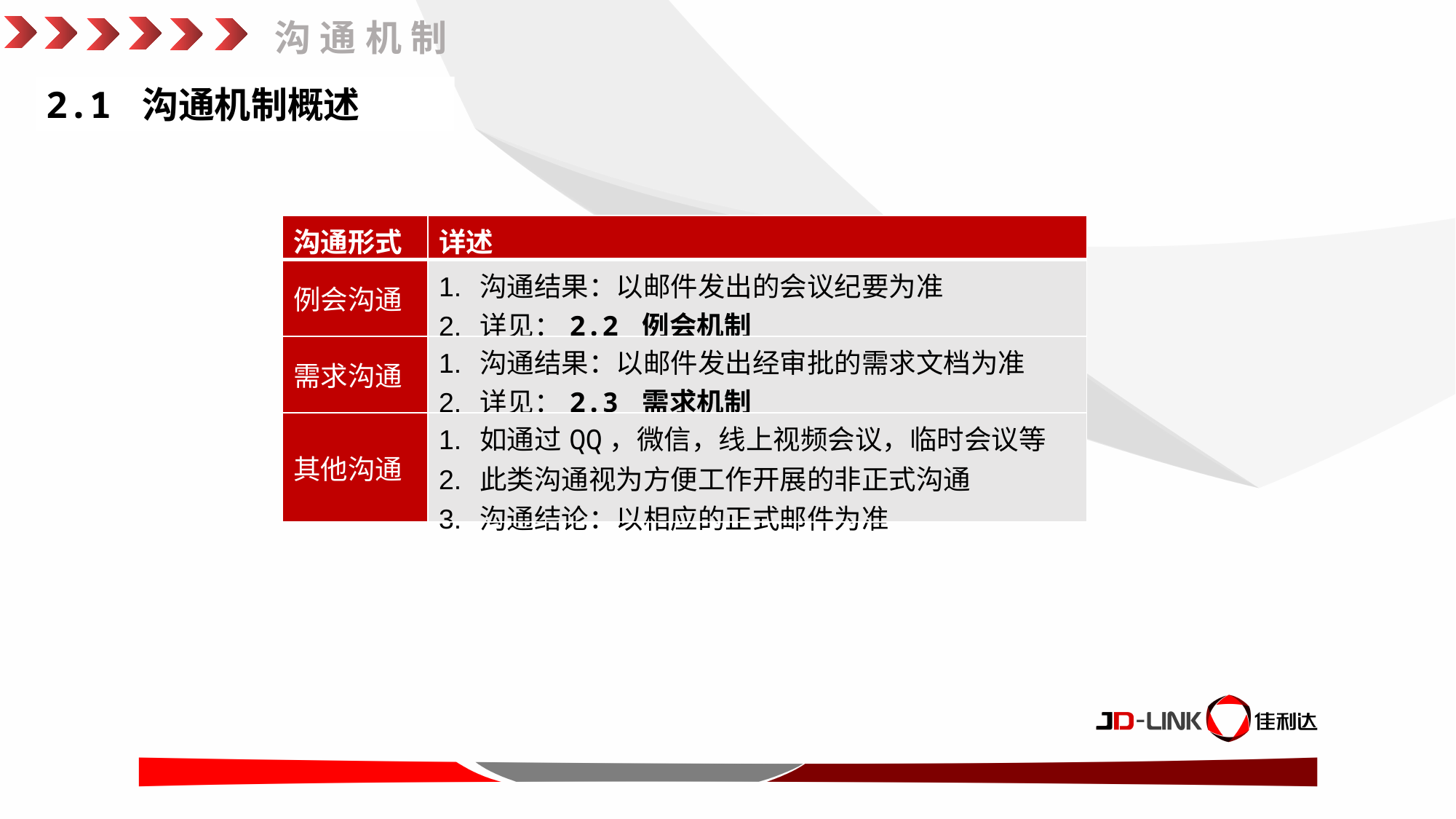

沟通机制

2.1 沟通机制概述
| 沟通形式 | 详述 |
| --- | --- |
| 例会沟通 | 沟通结果：以邮件发出的会议纪要为准 详见：2.2 例会机制 |
| 需求沟通 | 沟通结果：以邮件发出经审批的需求文档为准 详见：2.3 需求机制 |
| 其他沟通 | 如通过QQ，微信，线上视频会议，临时会议等 此类沟通视为方便工作开展的非正式沟通 沟通结论：以相应的正式邮件为准 |